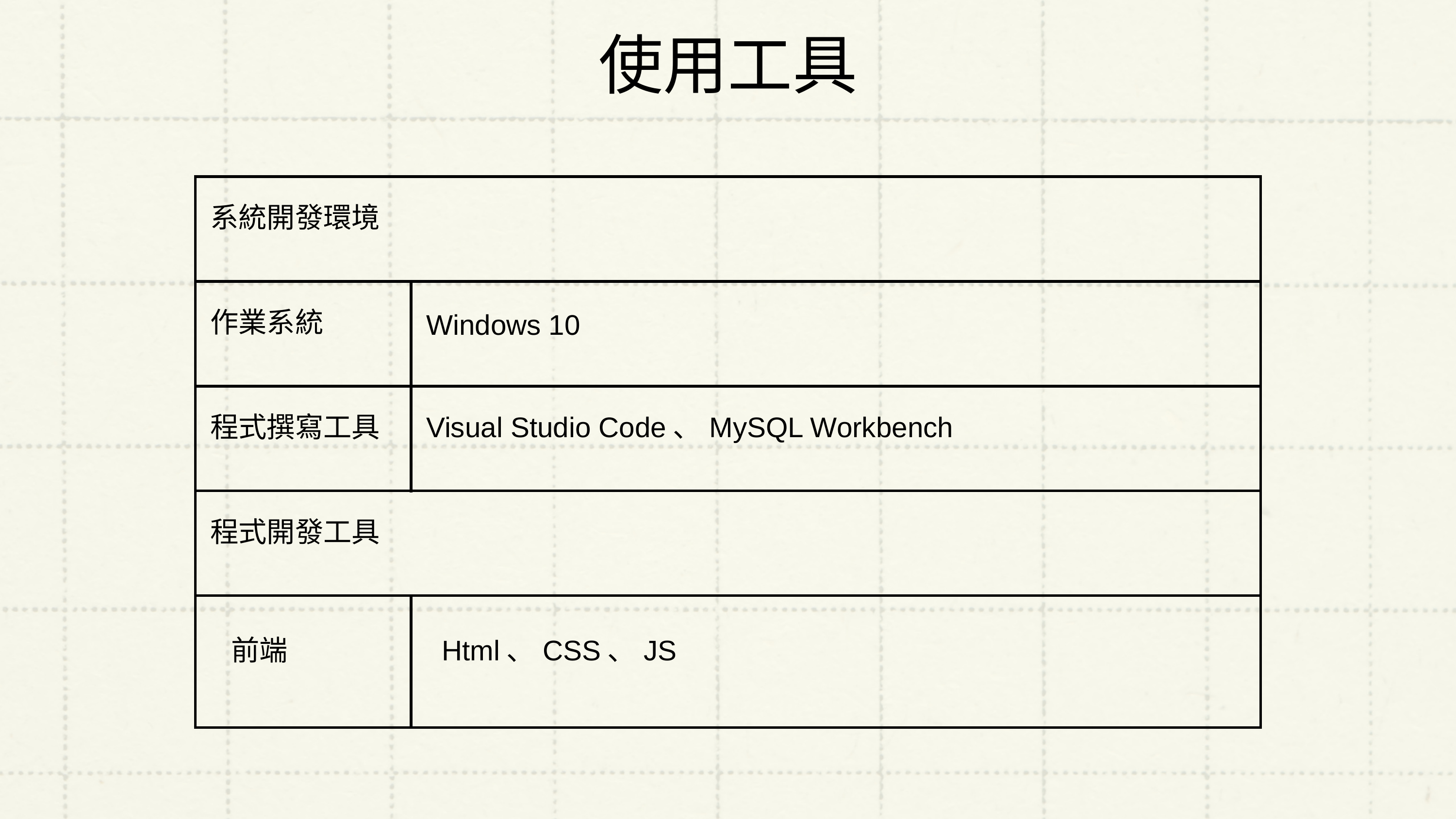

使用工具
| 系統開發環境 | 系統開發環境 |
| --- | --- |
| 作業系統 | Windows 10 |
| 程式撰寫工具 | Visual Studio Code、MySQL Workbench |
| 程式開發工具 | 程式開發工具 |
| 前端 | Html、CSS、JS |